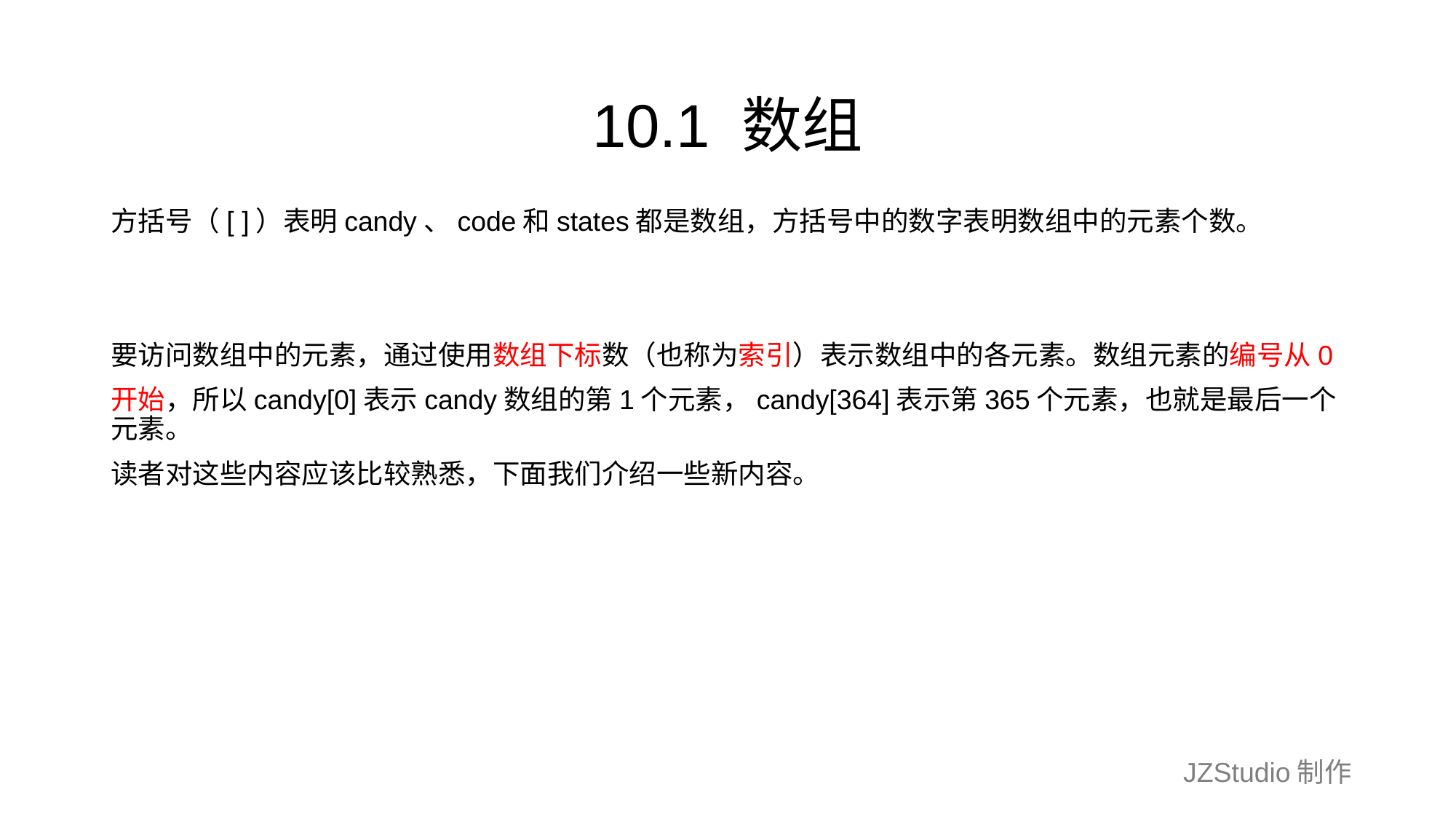

# 10.1 数组
方括号（[ ]）表明candy、code和states都是数组，方括号中的数字表明数组中的元素个数。

要访问数组中的元素，通过使用数组下标数（也称为索引）表示数组中的各元素。数组元素的编号从0
开始，所以candy[0]表示candy数组的第1个元素，candy[364]表示第365个元素，也就是最后一个元素。
读者对这些内容应该比较熟悉，下面我们介绍一些新内容。